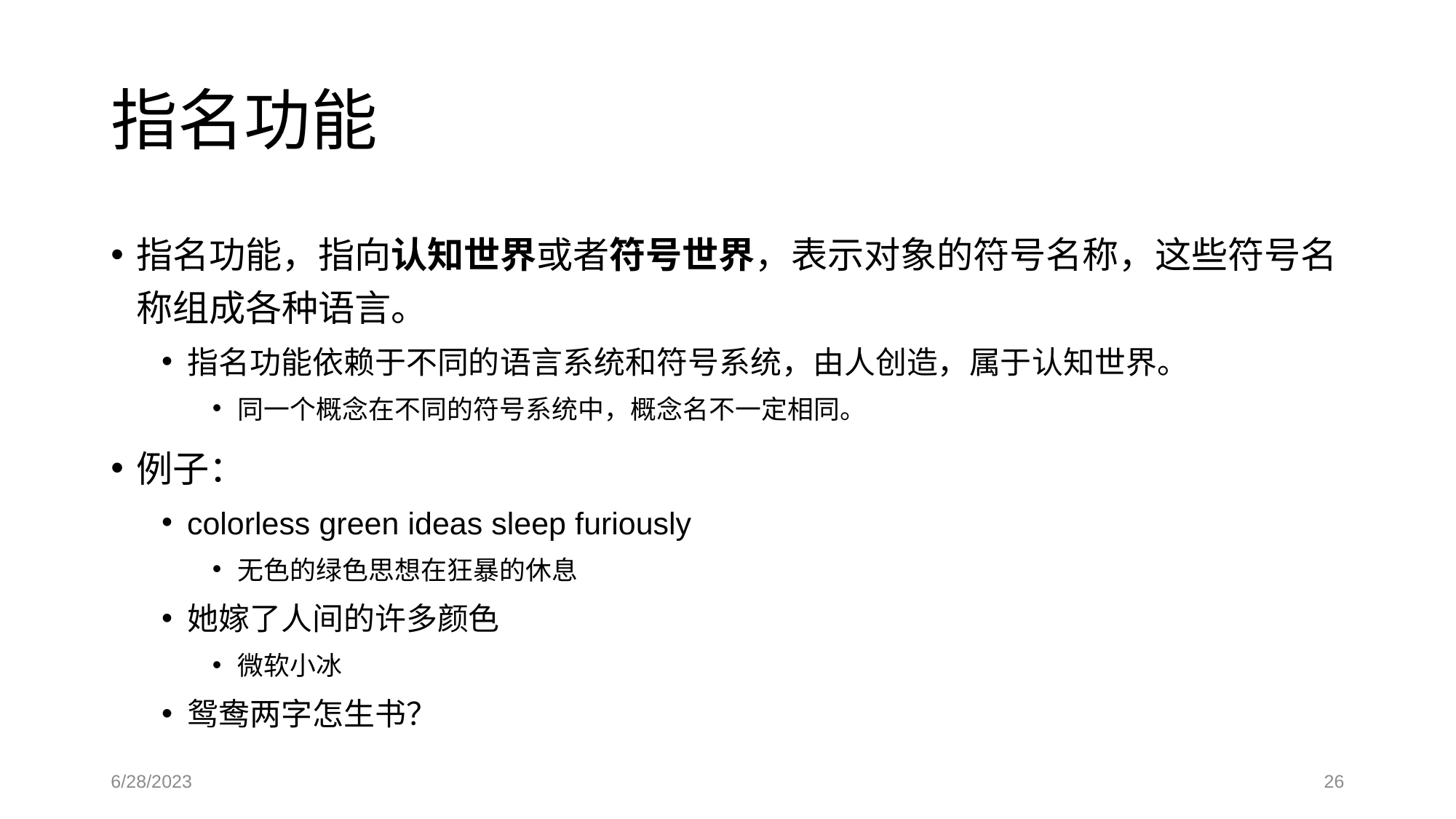

# 指名功能
指名功能，指向认知世界或者符号世界，表示对象的符号名称，这些符号名称组成各种语言。
指名功能依赖于不同的语言系统和符号系统，由人创造，属于认知世界。
同一个概念在不同的符号系统中，概念名不一定相同。
例子：
colorless green ideas sleep furiously
无色的绿色思想在狂暴的休息
她嫁了人间的许多颜色
微软小冰
鸳鸯两字怎生书？
6/28/2023
26